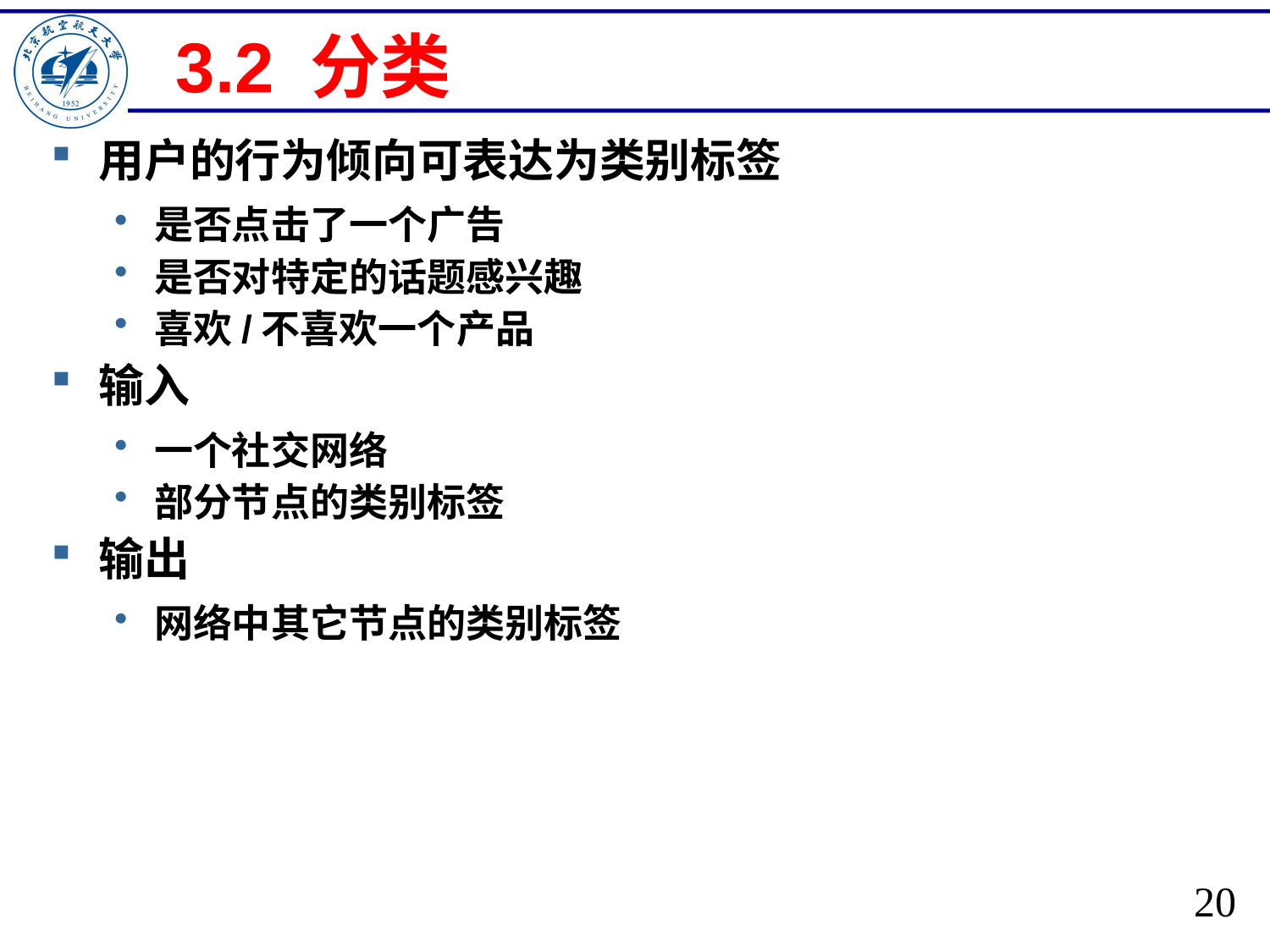

# 3.2 分类
用户的行为倾向可表达为类别标签
是否点击了一个广告
是否对特定的话题感兴趣
喜欢/不喜欢一个产品
输入
一个社交网络
部分节点的类别标签
输出
网络中其它节点的类别标签